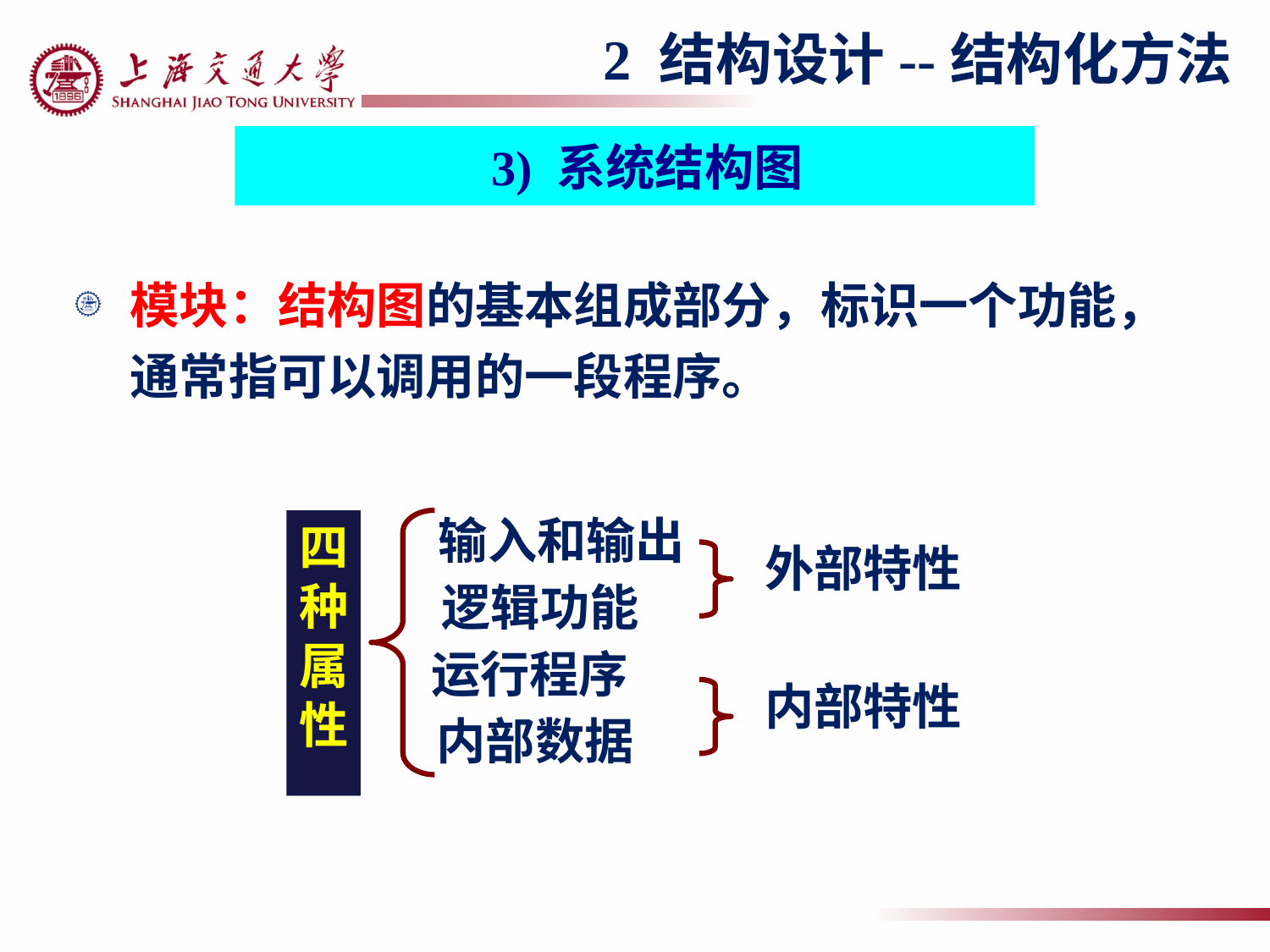

2 结构设计--结构化方法
  3) 系统结构图
模块：结构图的基本组成部分，标识一个功能，通常指可以调用的一段程序。
输入和输出
四
种
属
性

外部特性

逻辑功能
运行程序
内部特性

内部数据